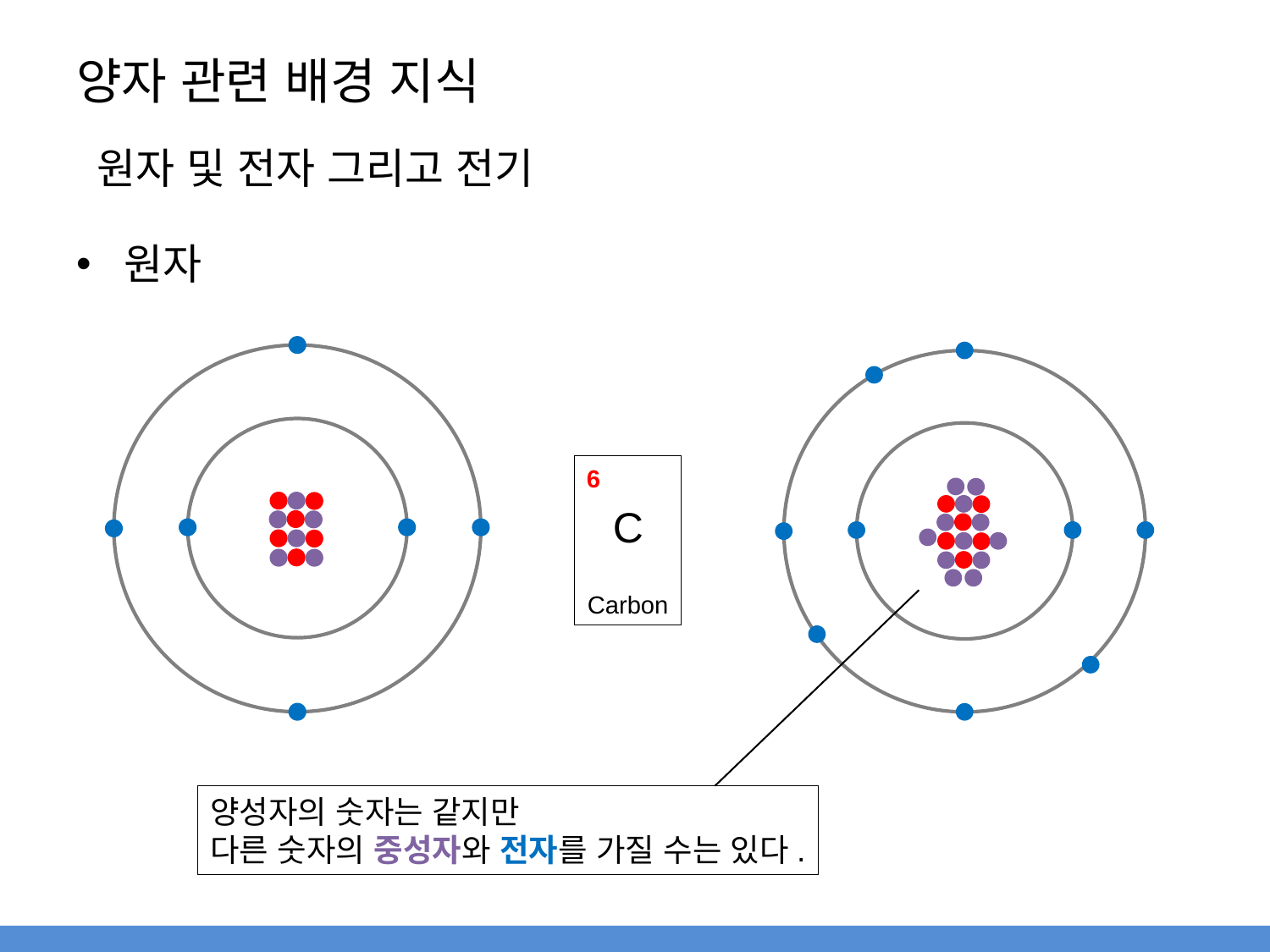

# 양자 관련 배경 지식
원자 및 전자 그리고 전기
원자

C

Carbon
6

양성자의 숫자는 같지만
다른 숫자의 중성자와 전자를 가질 수는 있다.